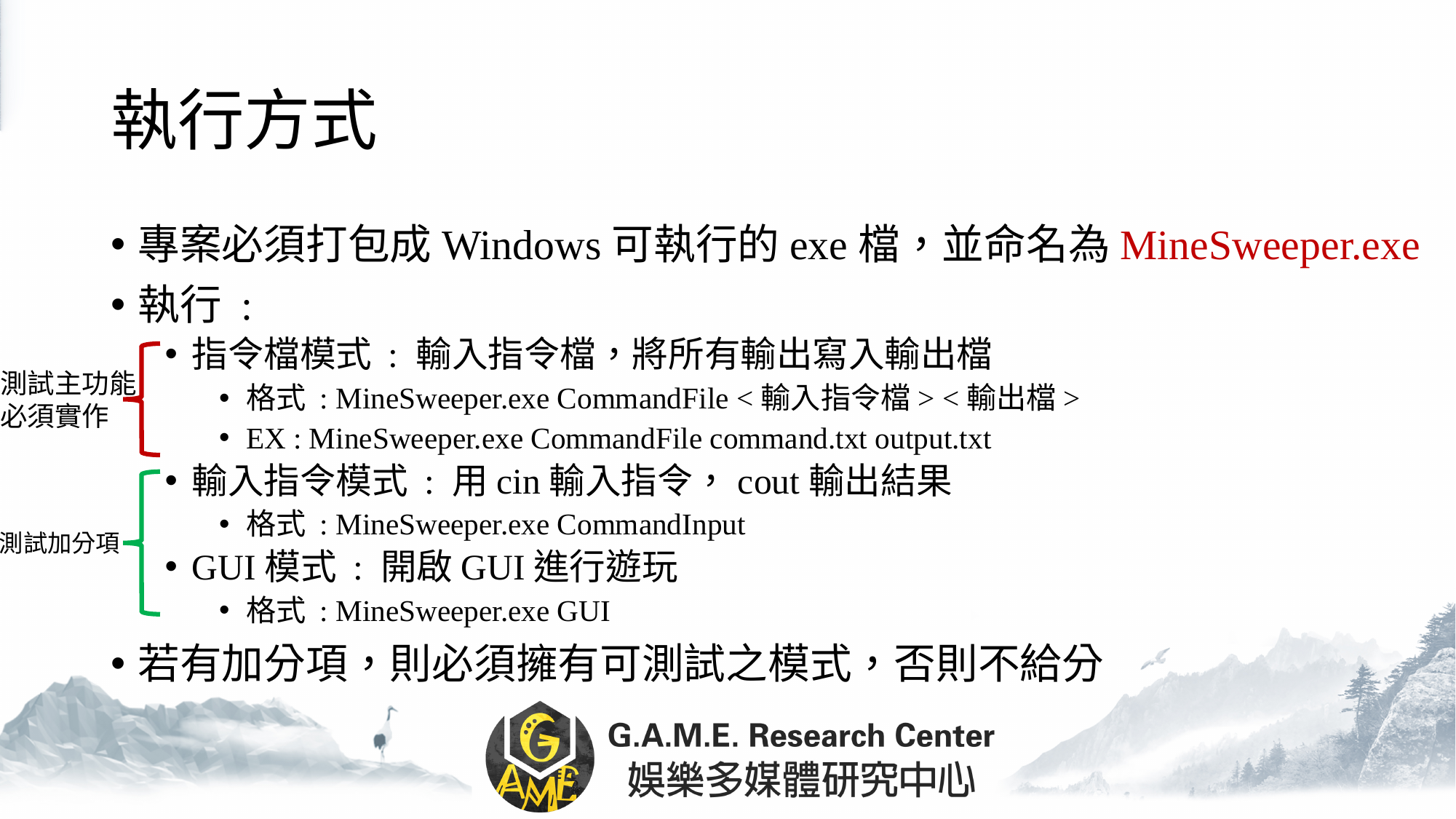

# 執行方式
專案必須打包成Windows可執行的exe檔，並命名為MineSweeper.exe
執行 :
指令檔模式 : 輸入指令檔，將所有輸出寫入輸出檔
格式 : MineSweeper.exe CommandFile <輸入指令檔> <輸出檔>
EX : MineSweeper.exe CommandFile command.txt output.txt
輸入指令模式 : 用cin輸入指令，cout輸出結果
格式 : MineSweeper.exe CommandInput
GUI模式 : 開啟GUI進行遊玩
格式 : MineSweeper.exe GUI
若有加分項，則必須擁有可測試之模式，否則不給分

測試主功能
必須實作

測試加分項